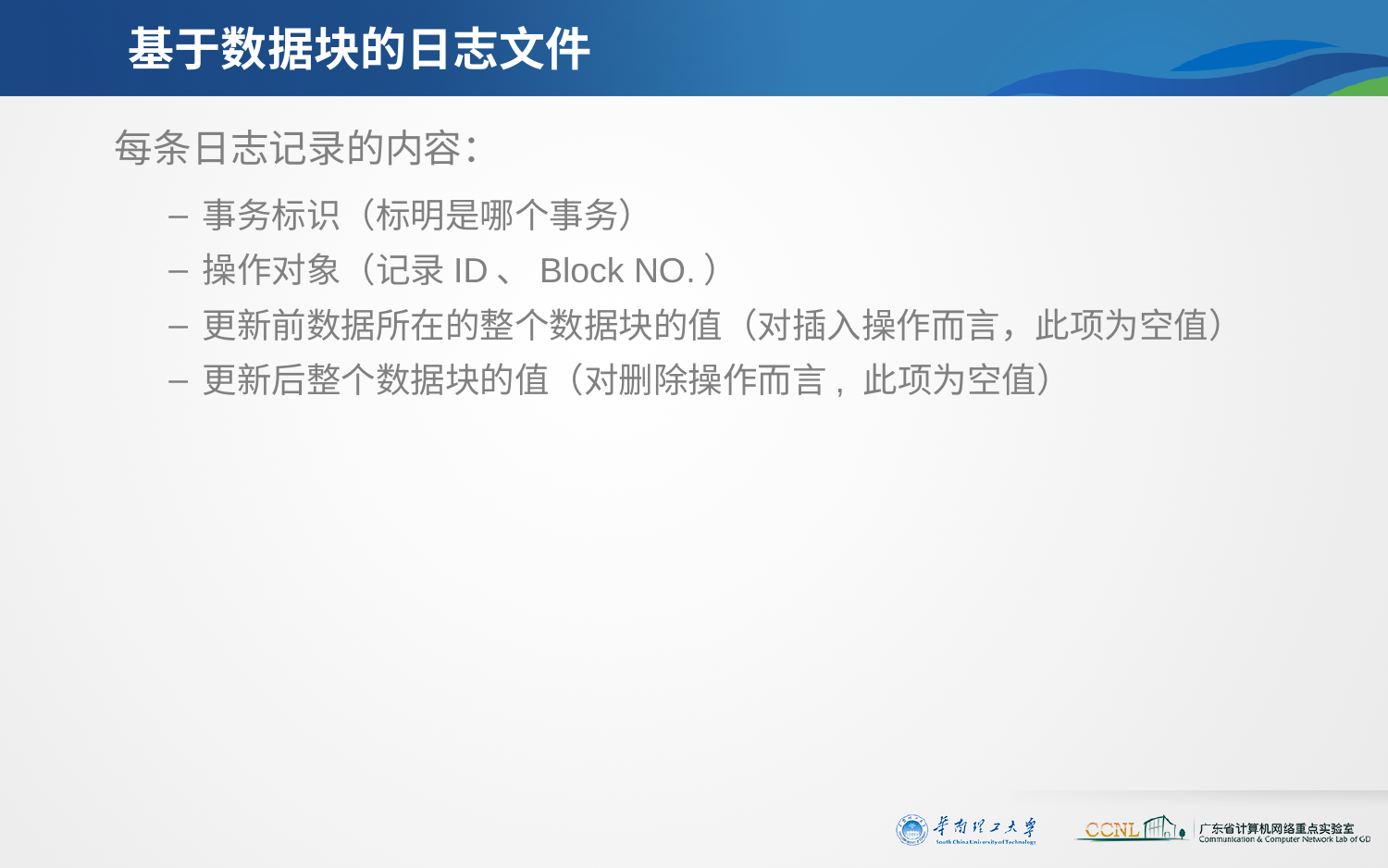

# 基于数据块的日志文件
每条日志记录的内容：
事务标识（标明是哪个事务）
操作对象（记录ID、Block NO.）
更新前数据所在的整个数据块的值（对插入操作而言，此项为空值）
更新后整个数据块的值（对删除操作而言, 此项为空值）